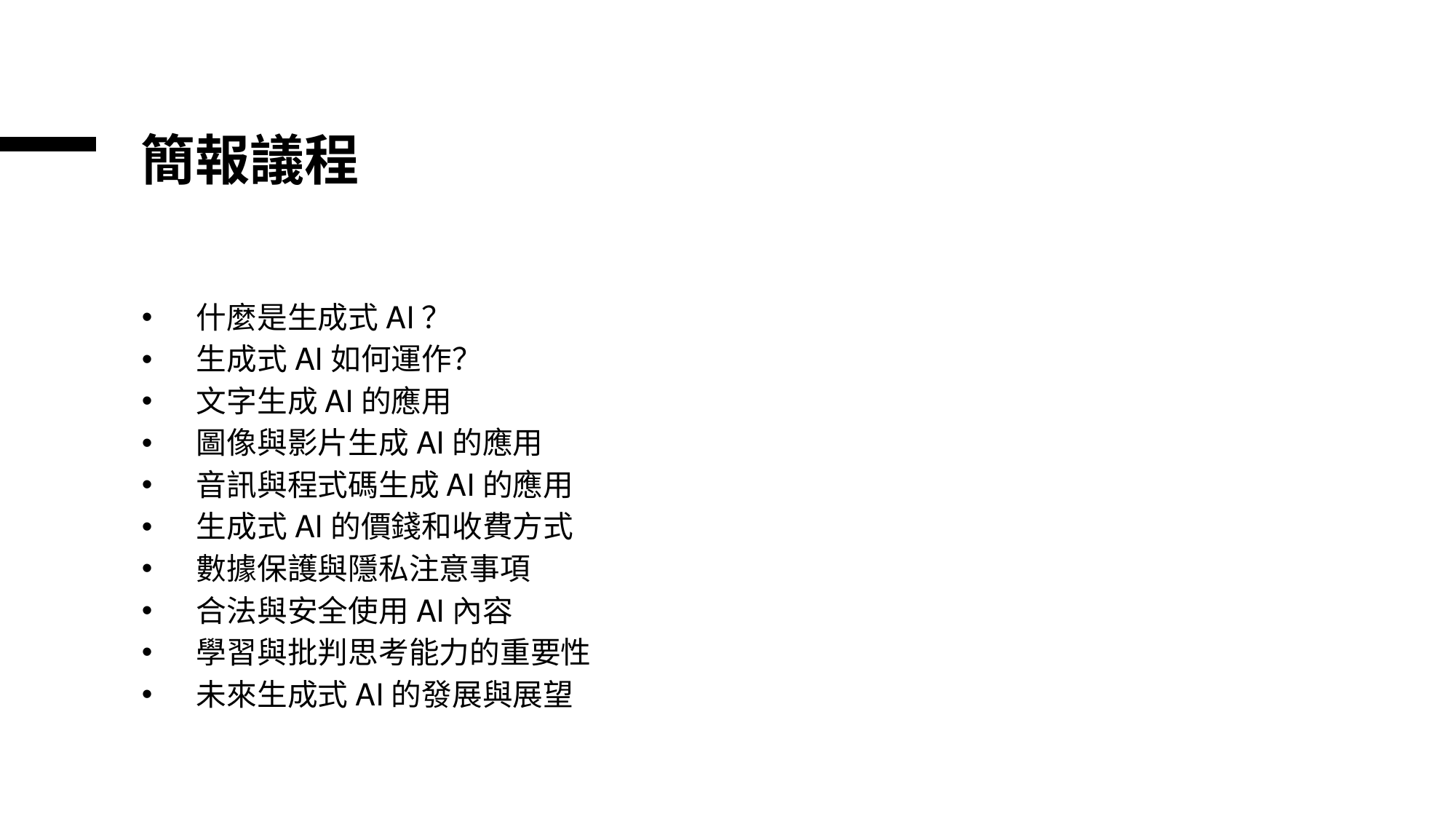

# 簡報議程
什麼是生成式AI？
生成式AI如何運作？
文字生成AI的應用
圖像與影片生成AI的應用
音訊與程式碼生成AI的應用
生成式AI的價錢和收費方式
數據保護與隱私注意事項
合法與安全使用AI內容
學習與批判思考能力的重要性
未來生成式AI的發展與展望